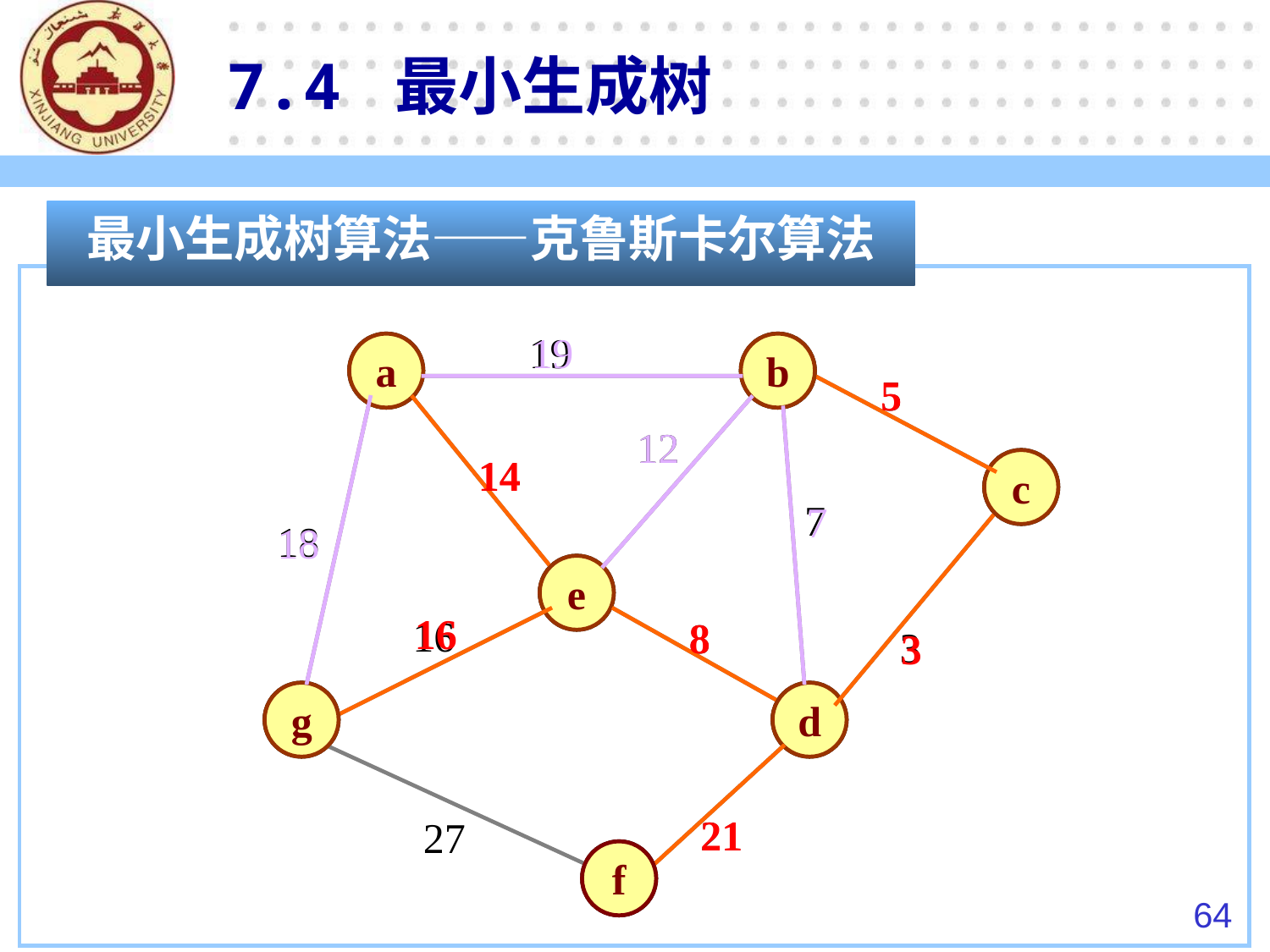

7.4 最小生成树
最小生成树算法——克鲁斯卡尔算法

19
19
a
a
b
b
5
5

12
12
14
14
c
c
7
7
18
18

e
e
16
16
8
8

3
3
g
g
d
d

21
21
27
f
f
64